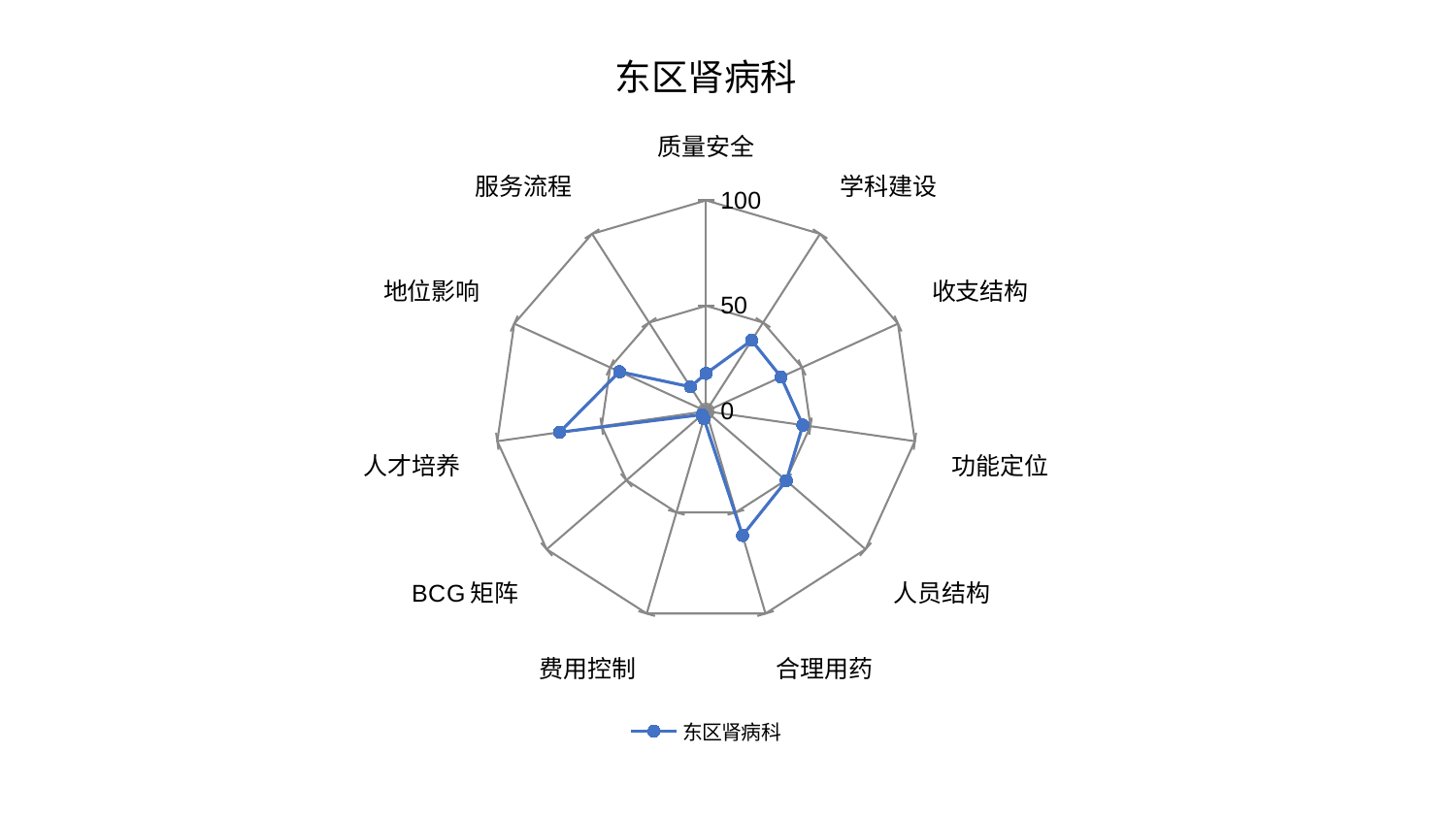

### Chart: 东区肾病科

| Category | 东区肾病科 |
|---|---|
| 质量安全 | 17.91522526954575 |
| 学科建设 | 39.97203373778241 |
| 收支结构 | 39.1020837947506 |
| 功能定位 | 46.3685460177475 |
| 人员结构 | 50.328404325131764 |
| 合理用药 | 61.412820570347606 |
| 费用控制 | 3.7113621890639767 |
| BCG矩阵 | 2.4773992735694104 |
| 人才培养 | 70.20741459060731 |
| 地位影响 | 45.136066152631095 |
| 服务流程 | 13.73013539121286 |
146